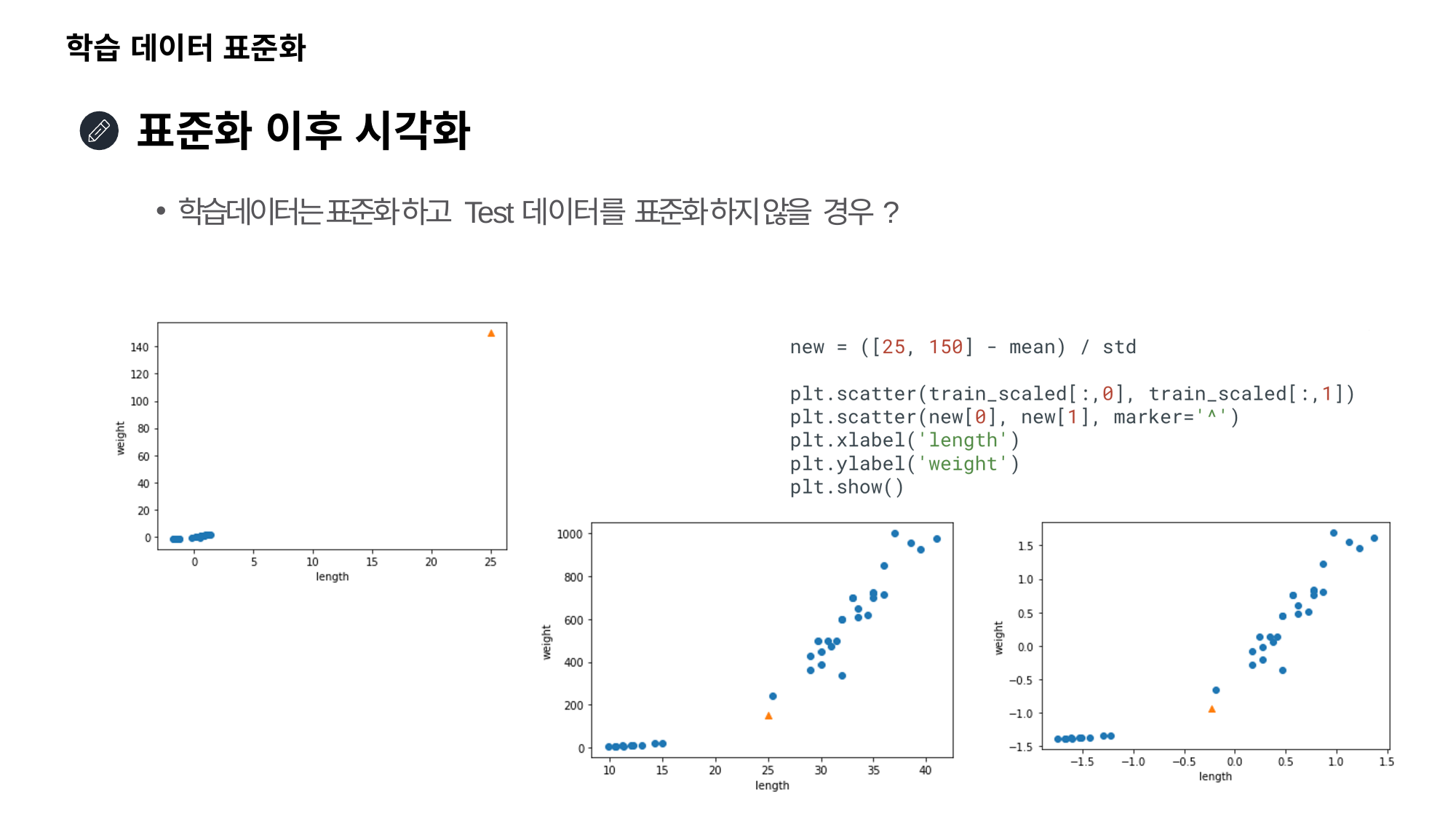

# 학습 데이터 표준화
표준화 이후 시각화
학습데이터는 표준화 하고 Test데이터를 표준화 하지 않을 경우?